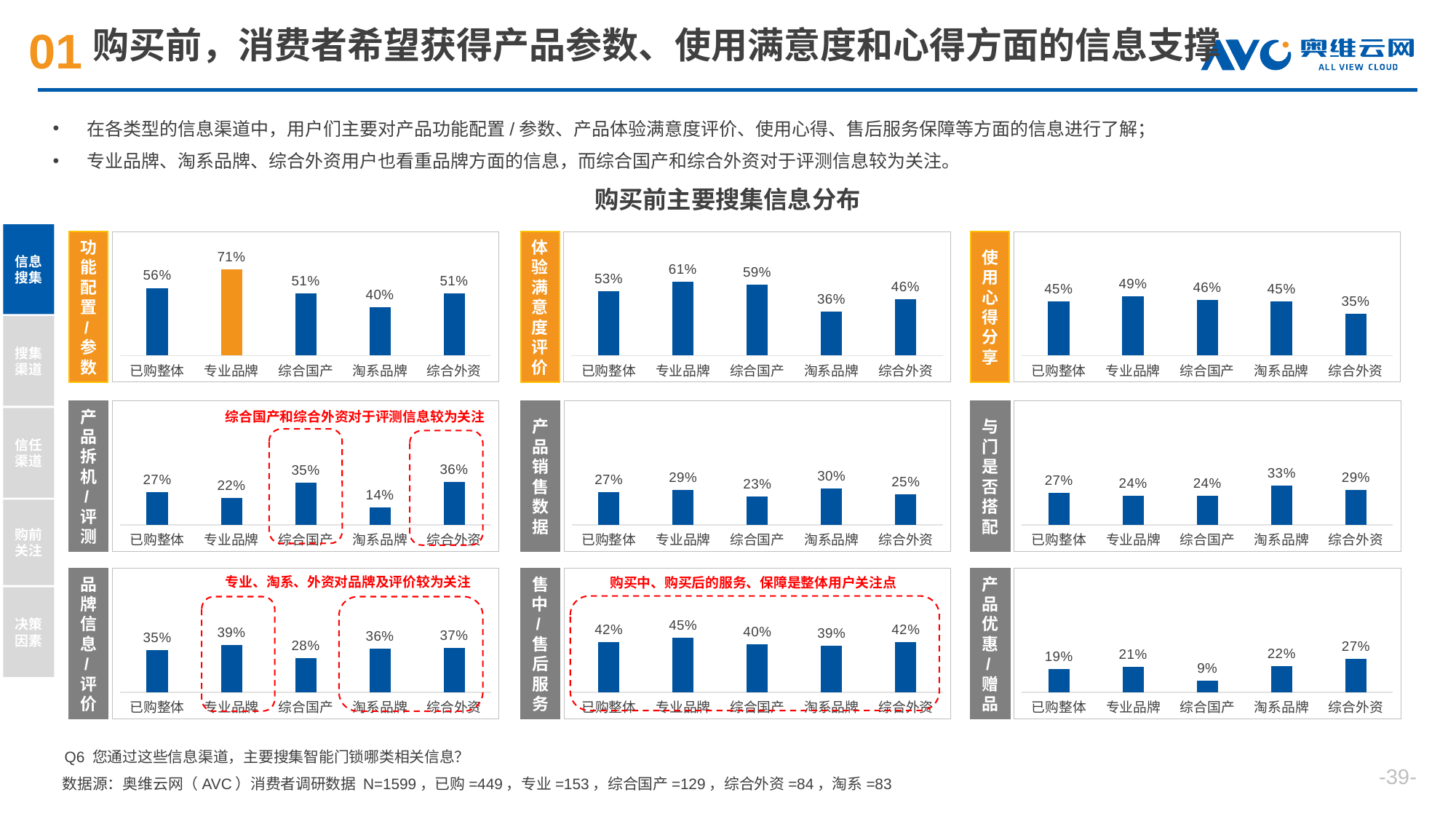

# 购买前，消费者希望获得产品参数、使用满意度和心得方面的信息支撑
在各类型的信息渠道中，用户们主要对产品功能配置/参数、产品体验满意度评价、使用心得、售后服务保障等方面的信息进行了解；
专业品牌、淘系品牌、综合外资用户也看重品牌方面的信息，而综合国产和综合外资对于评测信息较为关注。
购买前主要搜集信息分布
信息搜集
搜集渠道
信任渠道
购前关注
决策因素
功能配置/参数

### Chart

| Category | 使用体验满意度评价 |
|---|---|
| 已购整体 | 0.55902004454343 |
| 专业品牌 | 0.712418300653595 |
| 综合国产 | 0.511627906976744 |
| 淘系品牌 | 0.397590361445783 |
| 综合外资 | 0.511904761904762 |
体
验
满
意
度
评
价

### Chart

| Category | 使用体验满意度评价 |
|---|---|
| 已购整体 | 0.530066815144766 |
| 专业品牌 | 0.607843137254902 |
| 综合国产 | 0.589147286821705 |
| 淘系品牌 | 0.36144578313253 |
| 综合外资 | 0.464285714285714 |
使用心得分享

### Chart

| Category | 使用体验满意度评价 |
|---|---|
| 已购整体 | 0.44543429844098 |
| 专业品牌 | 0.490196078431373 |
| 综合国产 | 0.457364341085271 |
| 淘系品牌 | 0.44578313253012 |
| 综合外资 | 0.345238095238095 |
产品拆机/评测

### Chart

| Category | 使用体验满意度评价 |
|---|---|
| 已购整体 | 0.269487750556793 |
| 专业品牌 | 0.222222222222222 |
| 综合国产 | 0.348837209302326 |
| 淘系品牌 | 0.144578313253012 |
| 综合外资 | 0.357142857142857 |
产品销售数据

### Chart

| Category | 使用体验满意度评价 |
|---|---|
| 已购整体 | 0.267260579064588 |
| 专业品牌 | 0.287581699346405 |
| 综合国产 | 0.232558139534884 |
| 淘系品牌 | 0.301204819277108 |
| 综合外资 | 0.25 |
与门是否搭配

### Chart

| Category | 使用体验满意度评价 |
|---|---|
| 已购整体 | 0.265033407572383 |
| 专业品牌 | 0.241830065359477 |
| 综合国产 | 0.24031007751938 |
| 淘系品牌 | 0.325301204819277 |
| 综合外资 | 0.285714285714286 |
综合国产和综合外资对于评测信息较为关注

专业、淘系、外资对品牌及评价较为关注
品牌信息/评价

### Chart

| Category | 使用体验满意度评价 |
|---|---|
| 已购整体 | 0.349665924276169 |
| 专业品牌 | 0.392156862745098 |
| 综合国产 | 0.27906976744186 |
| 淘系品牌 | 0.36144578313253 |
| 综合外资 | 0.369047619047619 |
售中/售后服务

### Chart

| Category | 使用体验满意度评价 |
|---|---|
| 已购整体 | 0.416481069042316 |
| 专业品牌 | 0.450980392156863 |
| 综合国产 | 0.395348837209302 |
| 淘系品牌 | 0.385542168674699 |
| 综合外资 | 0.416666666666667 |
产品优惠/赠品

### Chart

| Category | 使用体验满意度评价 |
|---|---|
| 已购整体 | 0.189309576837416 |
| 专业品牌 | 0.209150326797386 |
| 综合国产 | 0.0930232558139535 |
| 淘系品牌 | 0.216867469879518 |
| 综合外资 | 0.273809523809524 |
购买中、购买后的服务、保障是整体用户关注点

Q6 您通过这些信息渠道，主要搜集智能门锁哪类相关信息？
-39-
数据源：奥维云网（AVC）消费者调研数据 N=1599，已购=449，专业=153，综合国产=129，综合外资=84，淘系=83